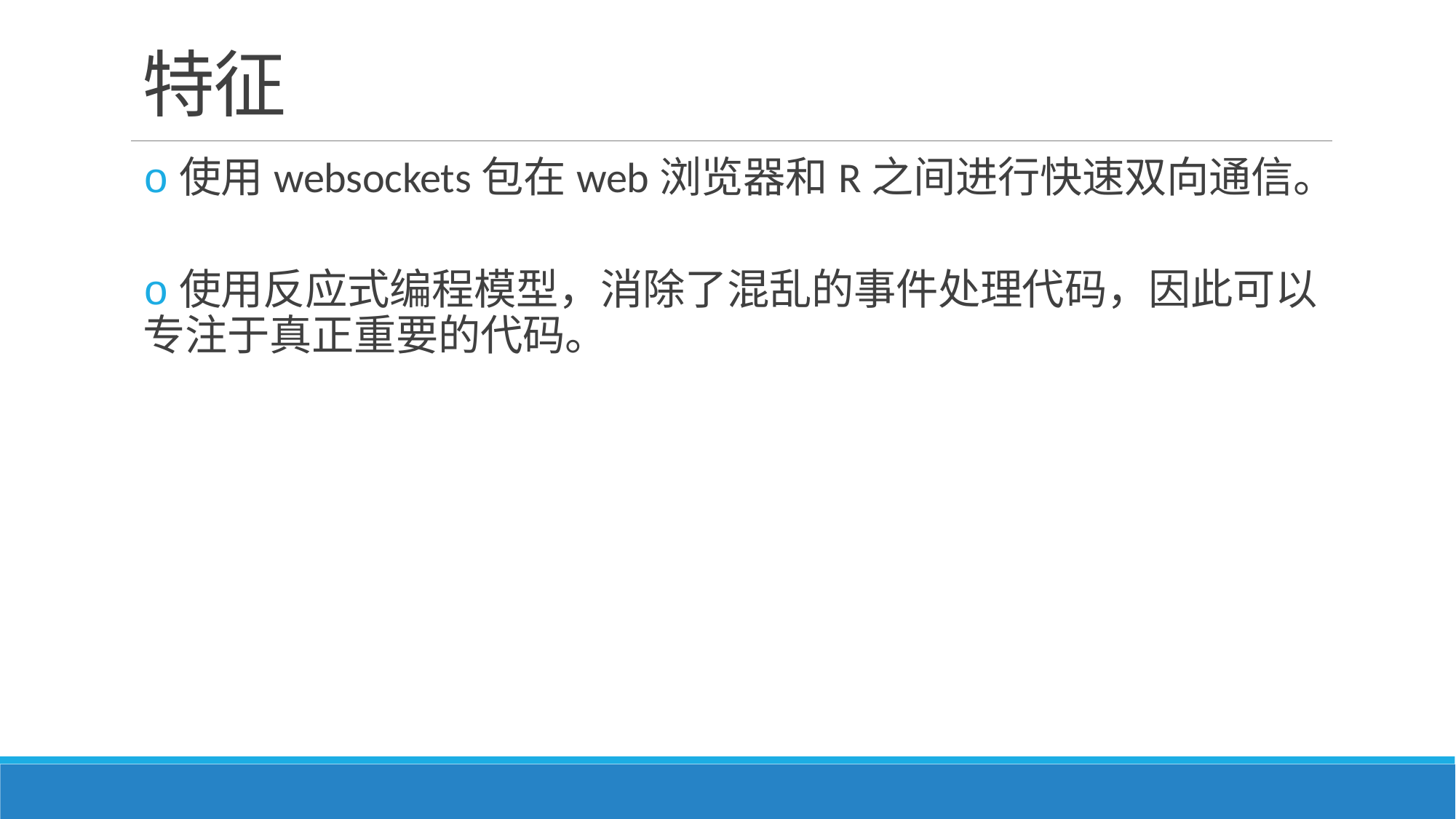

# 特征
o使用websockets包在web浏览器和R之间进行快速双向通信。

o使用反应式编程模型，消除了混乱的事件处理代码，因此可以专注于真正重要的代码。